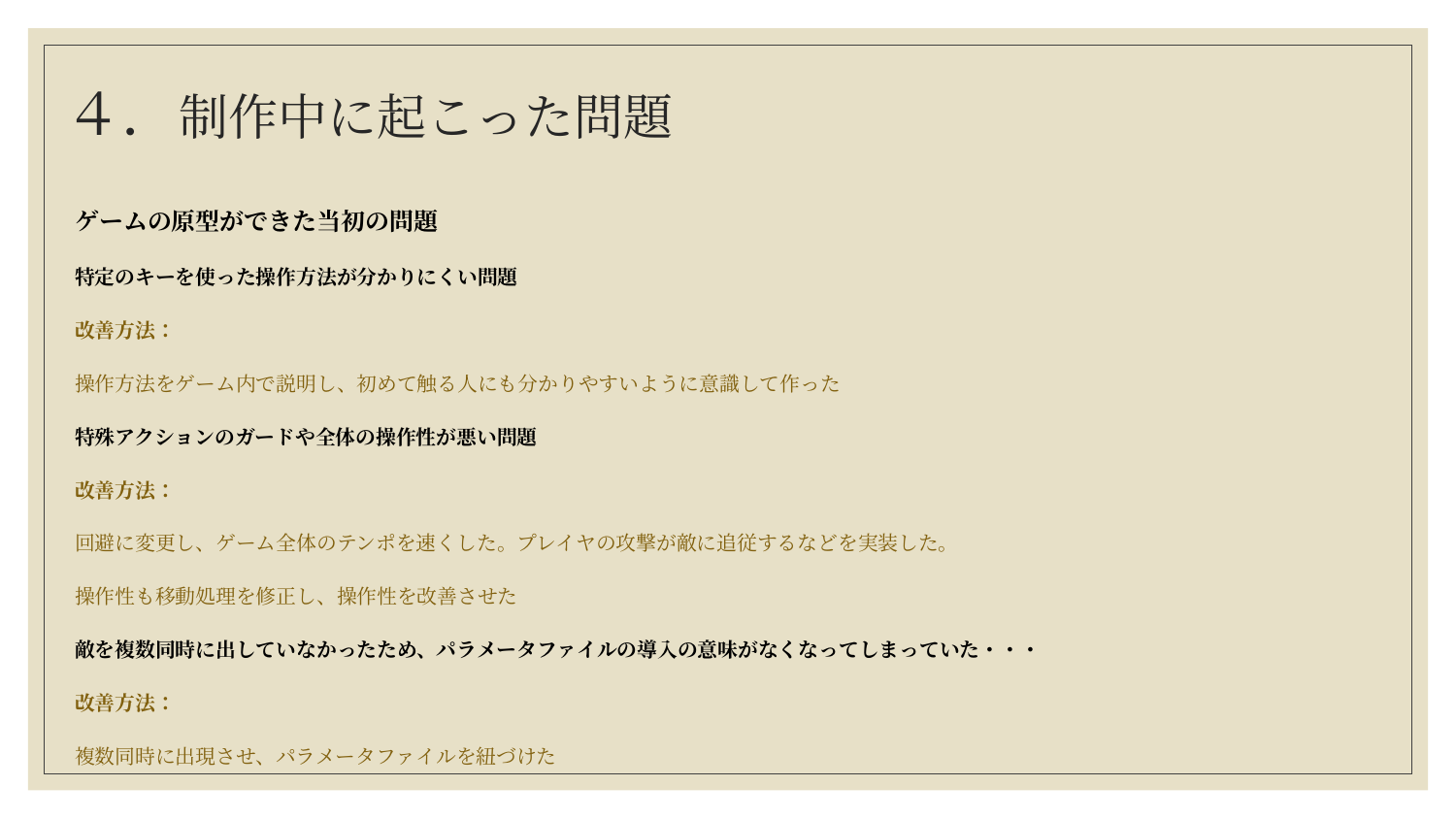

# ４．制作中に起こった問題
ゲームの原型ができた当初の問題
特定のキーを使った操作方法が分かりにくい問題
改善方法：
操作方法をゲーム内で説明し、初めて触る人にも分かりやすいように意識して作った
特殊アクションのガードや全体の操作性が悪い問題
改善方法：
回避に変更し、ゲーム全体のテンポを速くした。プレイヤの攻撃が敵に追従するなどを実装した。
操作性も移動処理を修正し、操作性を改善させた
敵を複数同時に出していなかったため、パラメータファイルの導入の意味がなくなってしまっていた・・・
改善方法：
複数同時に出現させ、パラメータファイルを紐づけた